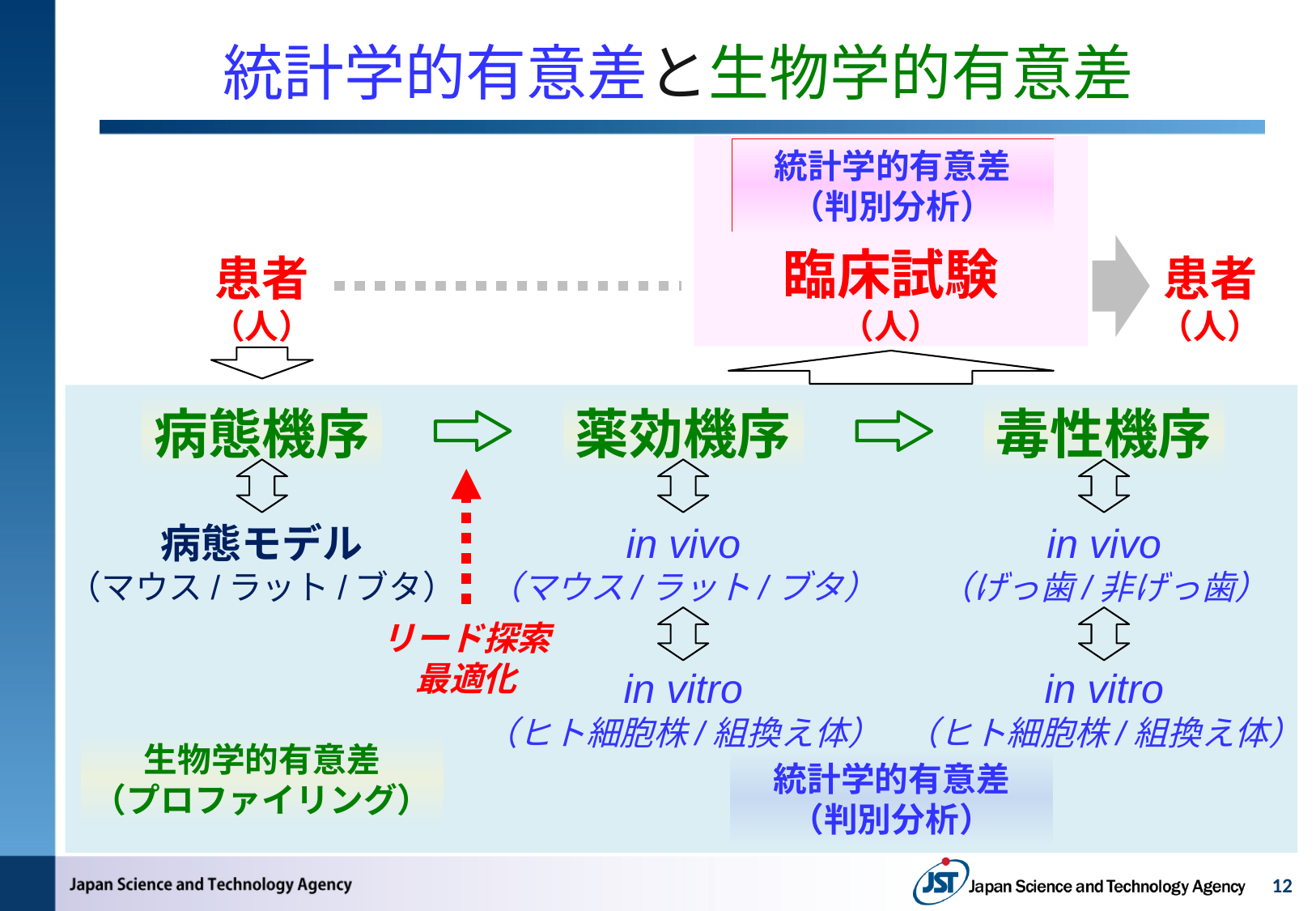

# 統計学的有意差と生物学的有意差

統計学的有意差
（判別分析）
臨床試験
（人）

患者
（人）
患者
（人）

病態機序
薬効機序
毒性機序

病態モデル
（マウス/ラット/ブタ）
in vivo
（マウス/ラット/ブタ）
in vivo
（げっ歯/非げっ歯）

リード探索
最適化
in vitro
（ヒト細胞株/組換え体）
in vitro
（ヒト細胞株/組換え体）
生物学的有意差
（プロファイリング）
統計学的有意差
（判別分析）
12